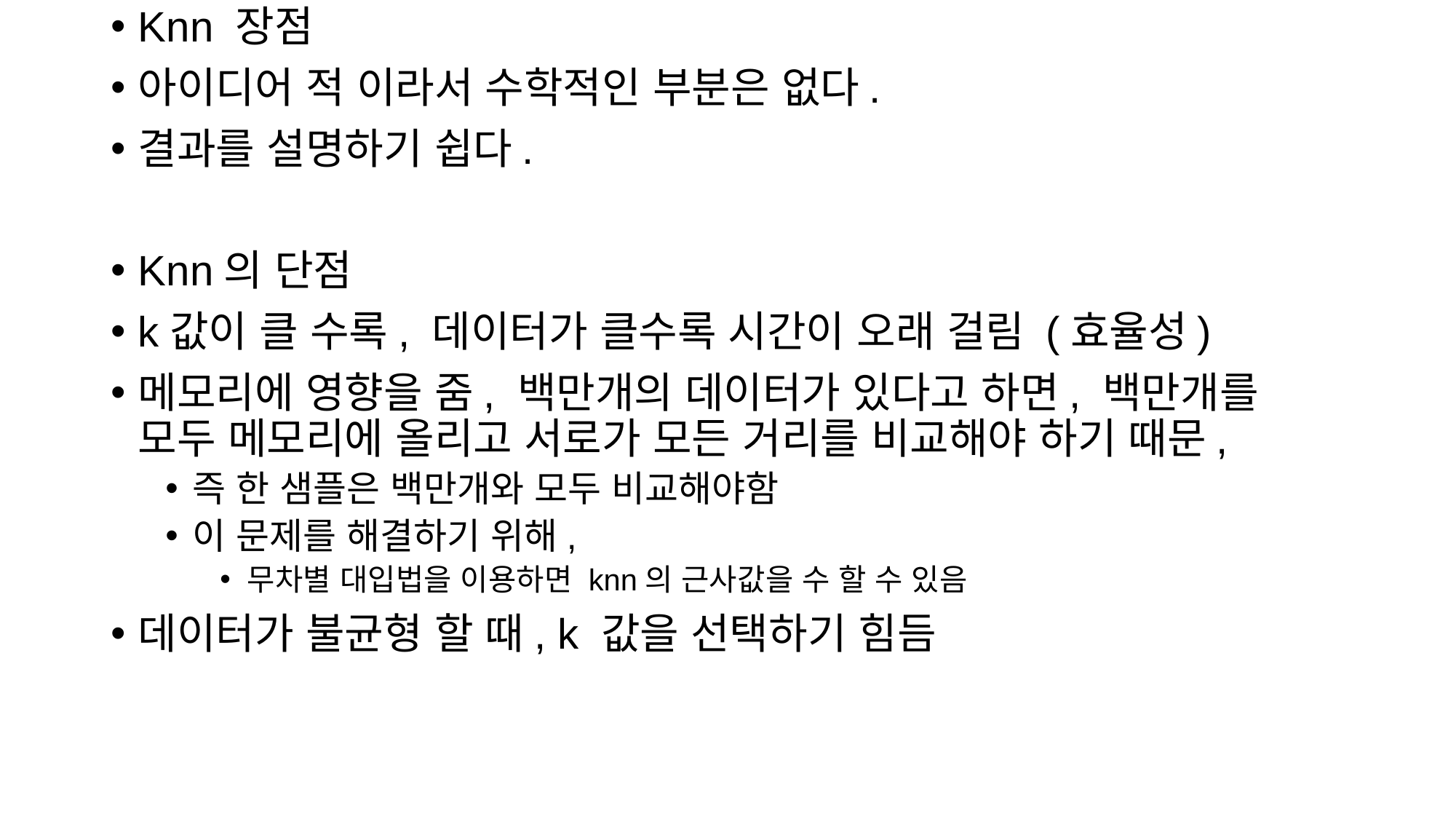

Knn 장점
아이디어 적 이라서 수학적인 부분은 없다.
결과를 설명하기 쉽다.

Knn의 단점
k값이 클 수록, 데이터가 클수록 시간이 오래 걸림 (효율성)
메모리에 영향을 줌, 백만개의 데이터가 있다고 하면, 백만개를 모두 메모리에 올리고 서로가 모든 거리를 비교해야 하기 때문,
즉 한 샘플은 백만개와 모두 비교해야함
이 문제를 해결하기 위해,
무차별 대입법을 이용하면 knn의 근사값을 수 할 수 있음
데이터가 불균형 할 때, k 값을 선택하기 힘듬